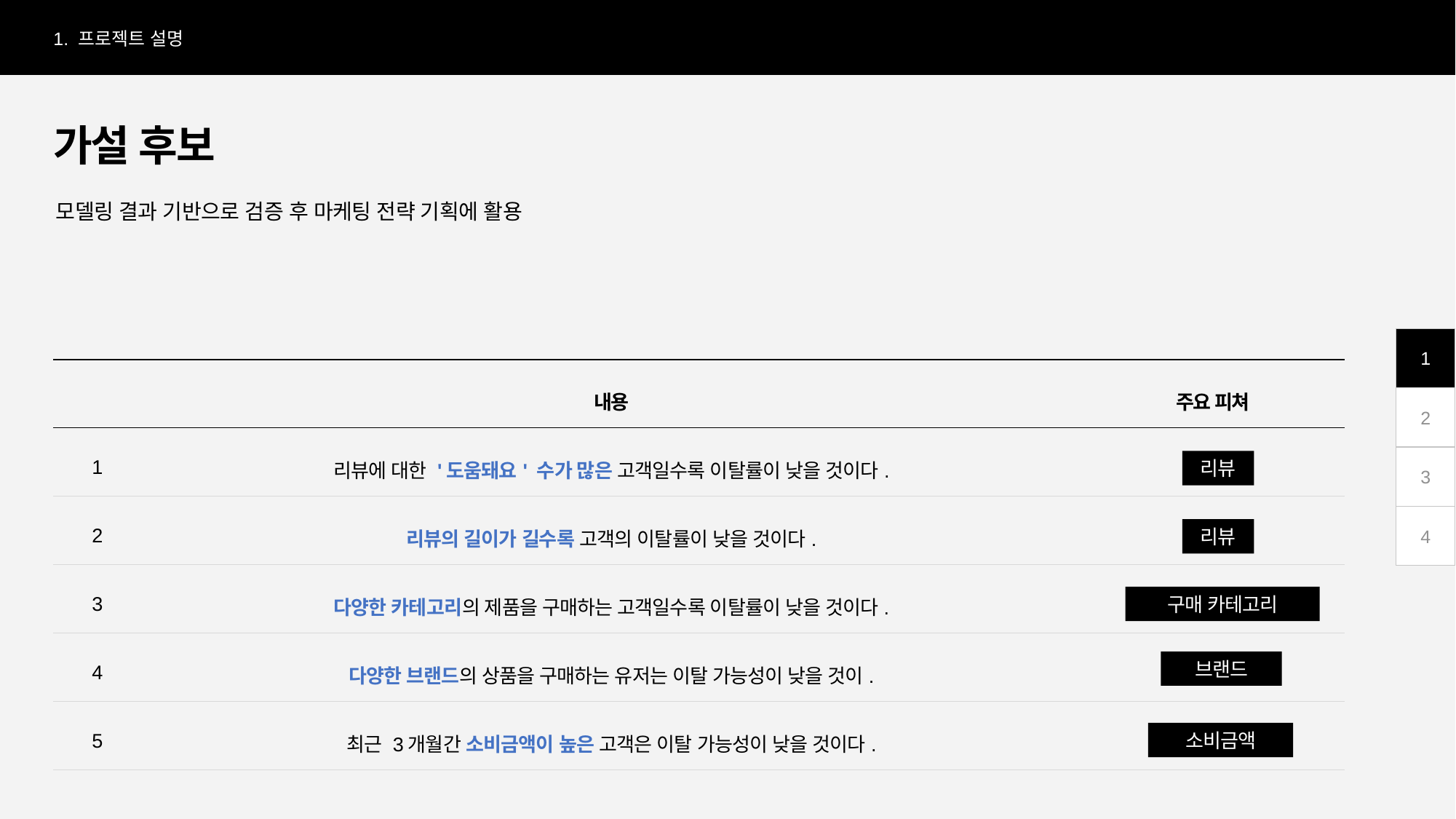

1. 프로젝트 설명
가설 후보
모델링 결과 기반으로 검증 후 마케팅 전략 기획에 활용
1
|  | 내용 | 주요 피쳐 |
| --- | --- | --- |
| 1 | 리뷰에 대한 '도움돼요' 수가 많은 고객일수록 이탈률이 낮을 것이다. |  |
| 2 | 리뷰의 길이가 길수록 고객의 이탈률이 낮을 것이다. |  |
| 3 | 다양한 카테고리의 제품을 구매하는 고객일수록 이탈률이 낮을 것이다. |  |
| 4 | 다양한 브랜드의 상품을 구매하는 유저는 이탈 가능성이 낮을 것이. |  |
| 5 | 최근 3개월간 소비금액이 높은 고객은 이탈 가능성이 낮을 것이다. |  |
2
3
리뷰
4
리뷰
구매 카테고리
브랜드
소비금액